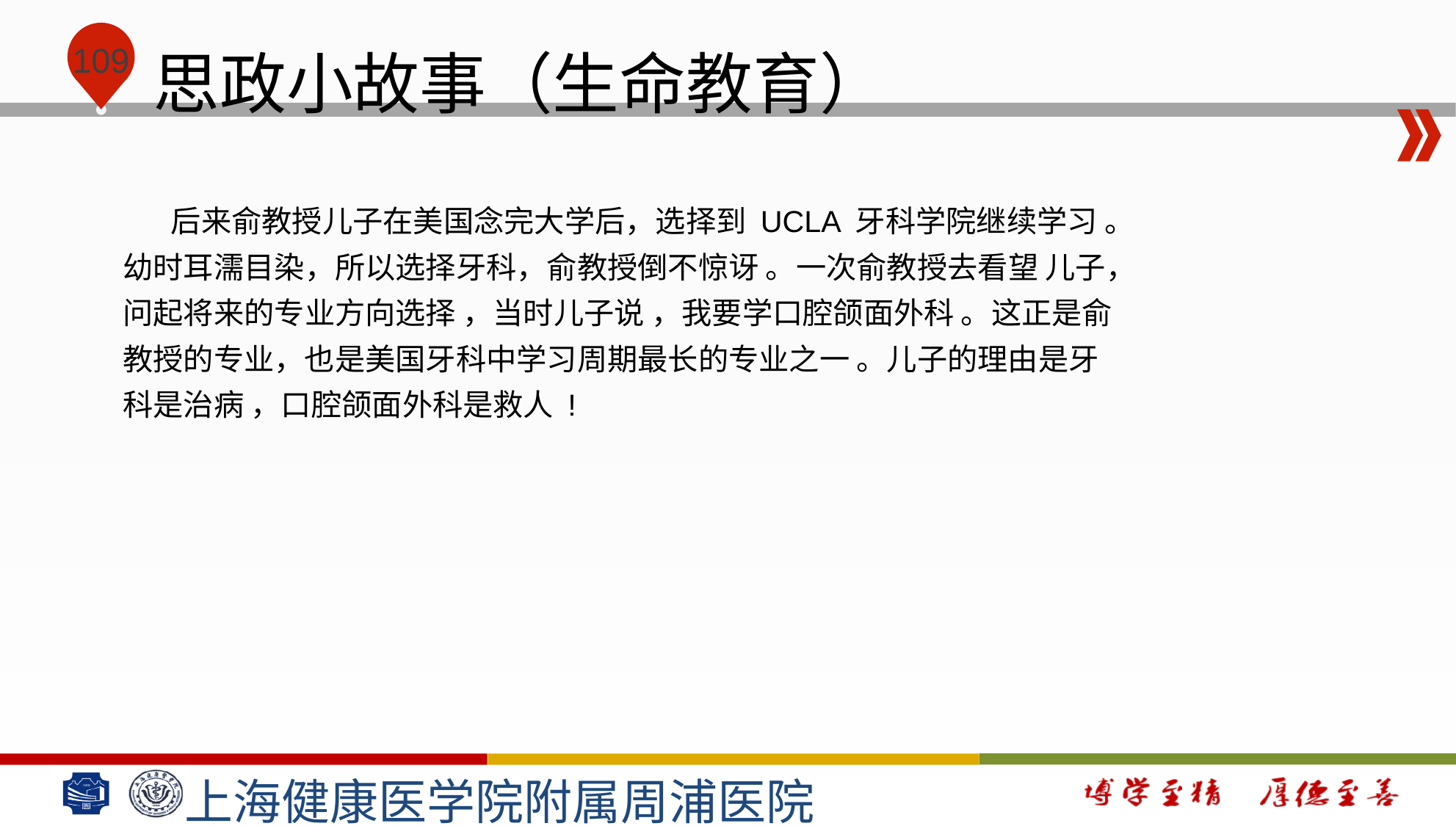

# 思政小故事（生命教育）
      后来俞教授儿子在美国念完大学后，选择到 UCLA 牙科学院继续学习 。幼时耳濡目染，所以选择牙科，俞教授倒不惊讶 。一次俞教授去看望 儿子，问起将来的专业方向选择 ，当时儿子说 ，我要学口腔颌面外科 。这正是俞教授的专业，也是美国牙科中学习周期最长的专业之一 。儿子的理由是牙科是治病 ，口腔颌面外科是救人 !